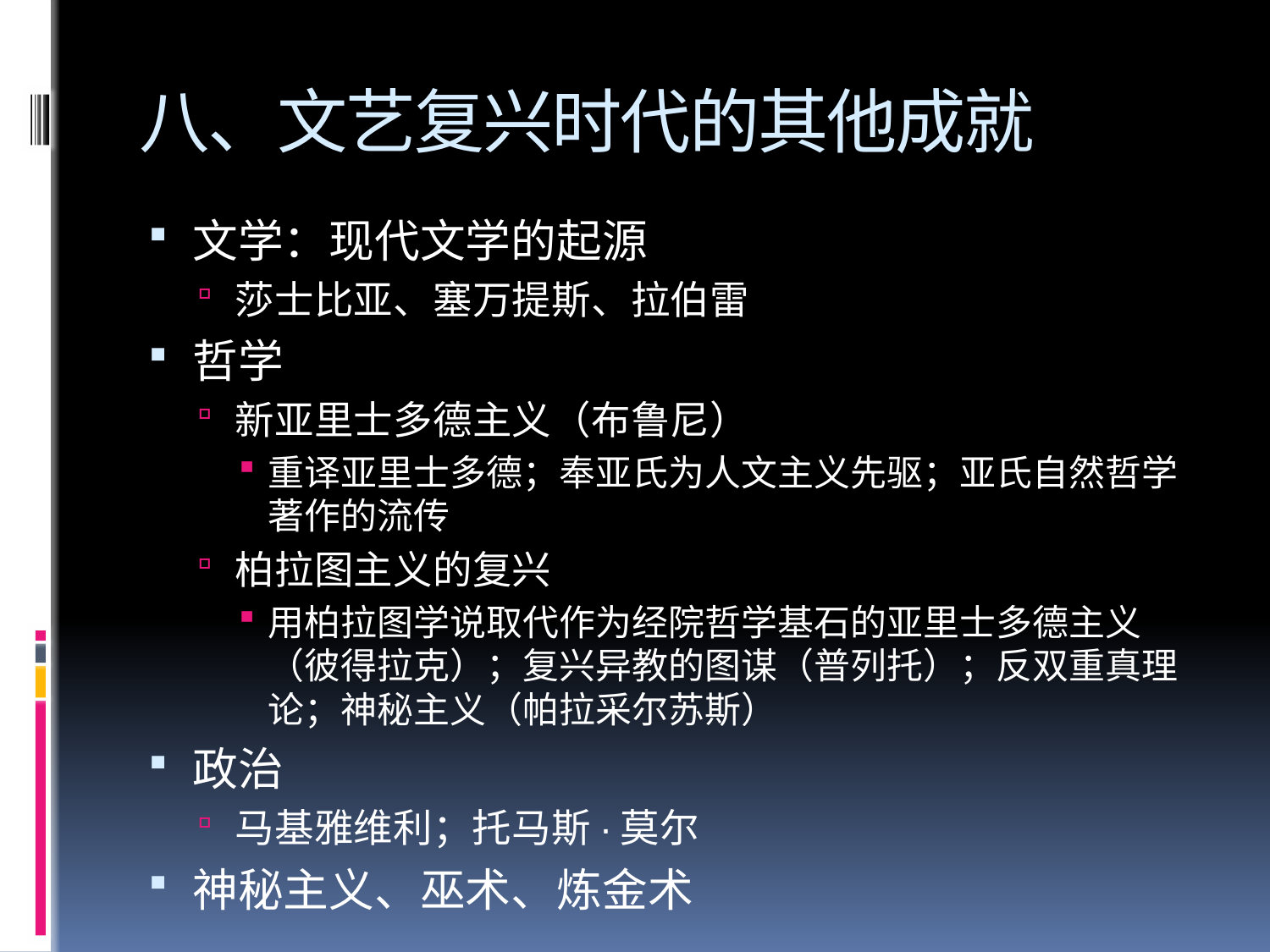

# 八、文艺复兴时代的其他成就
文学：现代文学的起源
莎士比亚、塞万提斯、拉伯雷
哲学
新亚里士多德主义（布鲁尼）
重译亚里士多德；奉亚氏为人文主义先驱；亚氏自然哲学著作的流传
柏拉图主义的复兴
用柏拉图学说取代作为经院哲学基石的亚里士多德主义（彼得拉克）；复兴异教的图谋（普列托）；反双重真理论；神秘主义（帕拉采尔苏斯）
政治
马基雅维利；托马斯·莫尔
神秘主义、巫术、炼金术